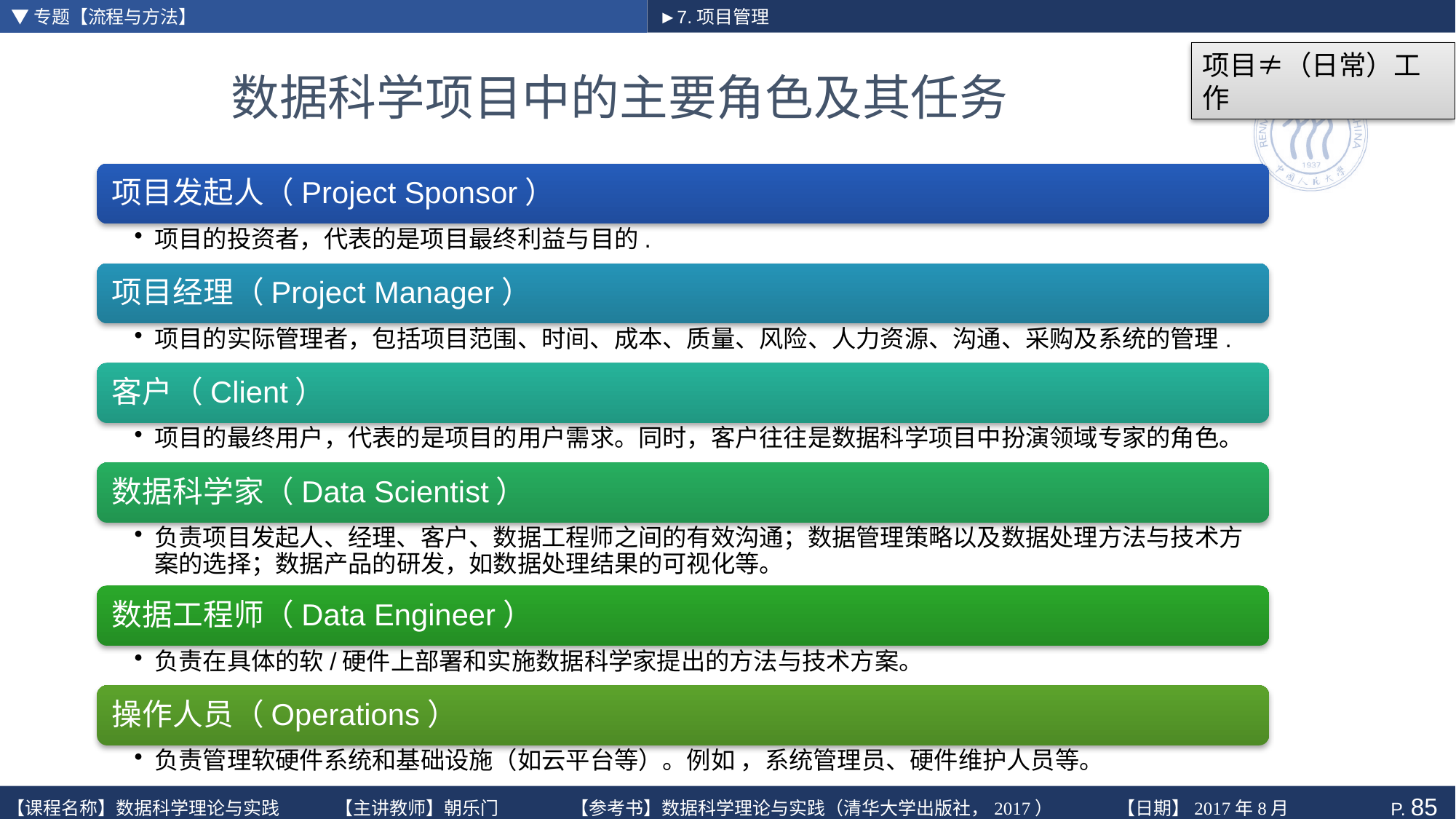

▼专题【流程与方法】

►7.项目管理
项目≠（日常）工作
# 数据科学项目中的主要角色及其任务
项目发起人（Project Sponsor）
项目的投资者，代表的是项目最终利益与目的.
项目经理（Project Manager）
项目的实际管理者，包括项目范围、时间、成本、质量、风险、人力资源、沟通、采购及系统的管理.
客户（Client）
项目的最终用户，代表的是项目的用户需求。同时，客户往往是数据科学项目中扮演领域专家的角色。
数据科学家（Data Scientist）
负责项目发起人、经理、客户、数据工程师之间的有效沟通；数据管理策略以及数据处理方法与技术方案的选择；数据产品的研发，如数据处理结果的可视化等。
数据工程师（Data Engineer）
负责在具体的软/硬件上部署和实施数据科学家提出的方法与技术方案。
操作人员（Operations）
负责管理软硬件系统和基础设施（如云平台等）。例如 ，系统管理员、硬件维护人员等。